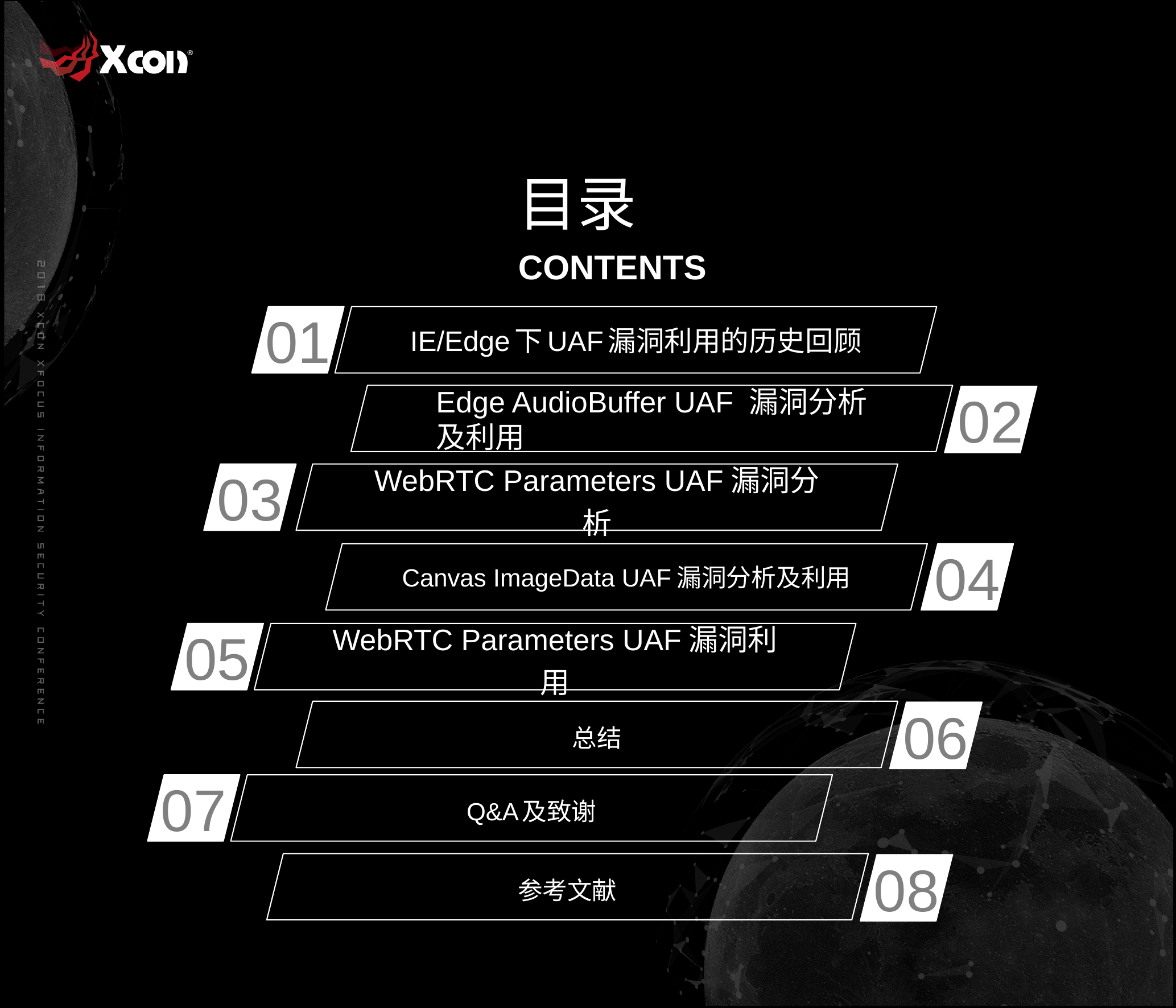

目录
CONTENTS
01
IE/Edge下UAF漏洞利用的历史回顾
Edge AudioBuffer UAF 漏洞分析及利用
02
03
WebRTC Parameters UAF漏洞分析
04
Canvas ImageData UAF漏洞分析及利用
05
WebRTC Parameters UAF漏洞利用
总结
06
07
Q&A及致谢
参考文献
08